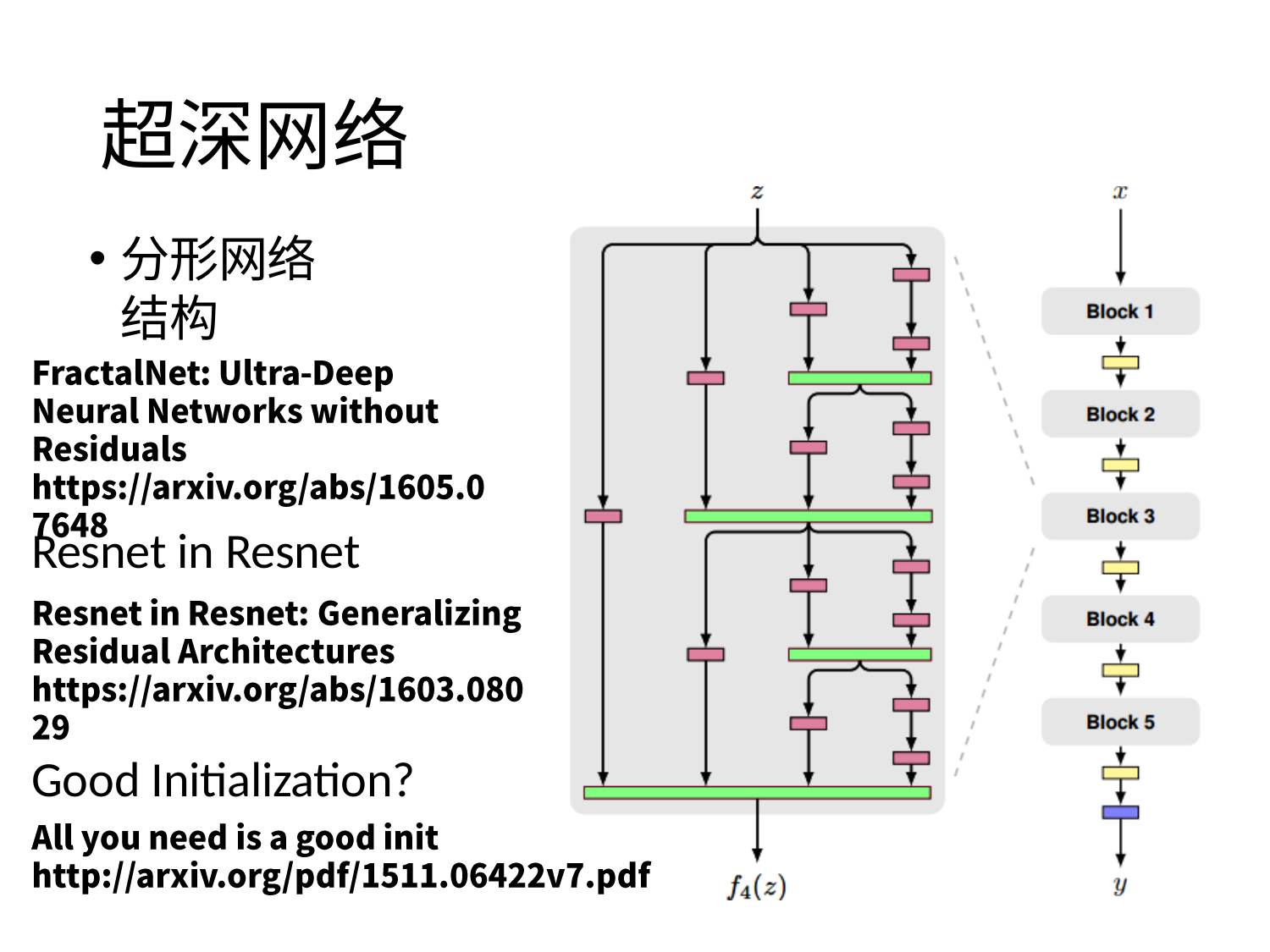

# 超深网络

分形网络结构

Resnet in Resnet

Good Initialization?